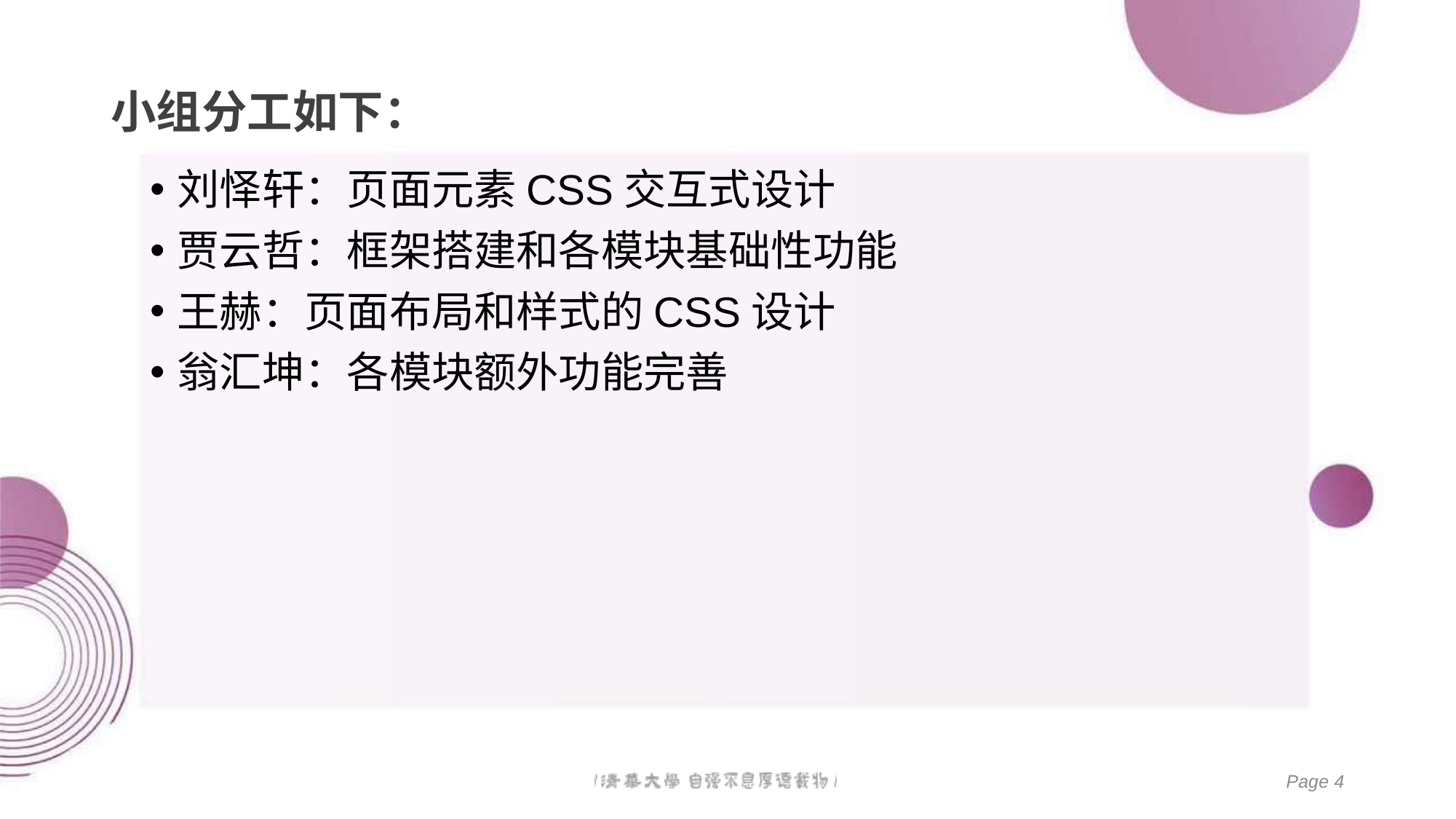

# 小组分工如下：
刘怿轩：页面元素CSS交互式设计
贾云哲：框架搭建和各模块基础性功能
王赫：页面布局和样式的CSS设计
翁汇坤：各模块额外功能完善
Page 4